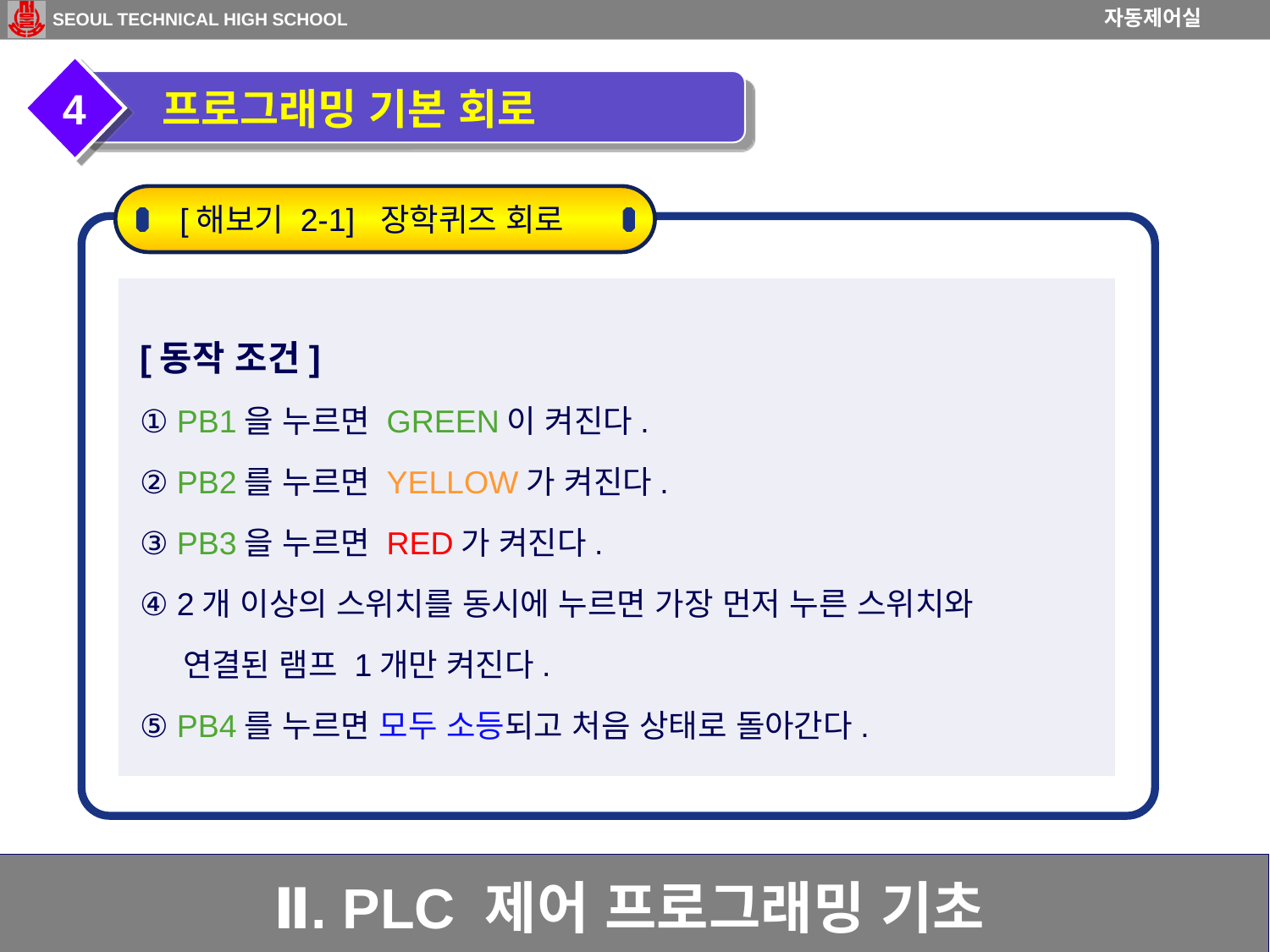

4

   프로그래밍 기본 회로

[해보기 2-1]  장학퀴즈 회로

[동작 조건]
① PB1을 누르면 GREEN이 켜진다.
② PB2를 누르면 YELLOW가 켜진다.
③ PB3을 누르면 RED가 켜진다.
④ 2개 이상의 스위치를 동시에 누르면 가장 먼저 누른 스위치와
    연결된 램프 1개만 켜진다.
⑤ PB4를 누르면 모두 소등되고 처음 상태로 돌아간다.